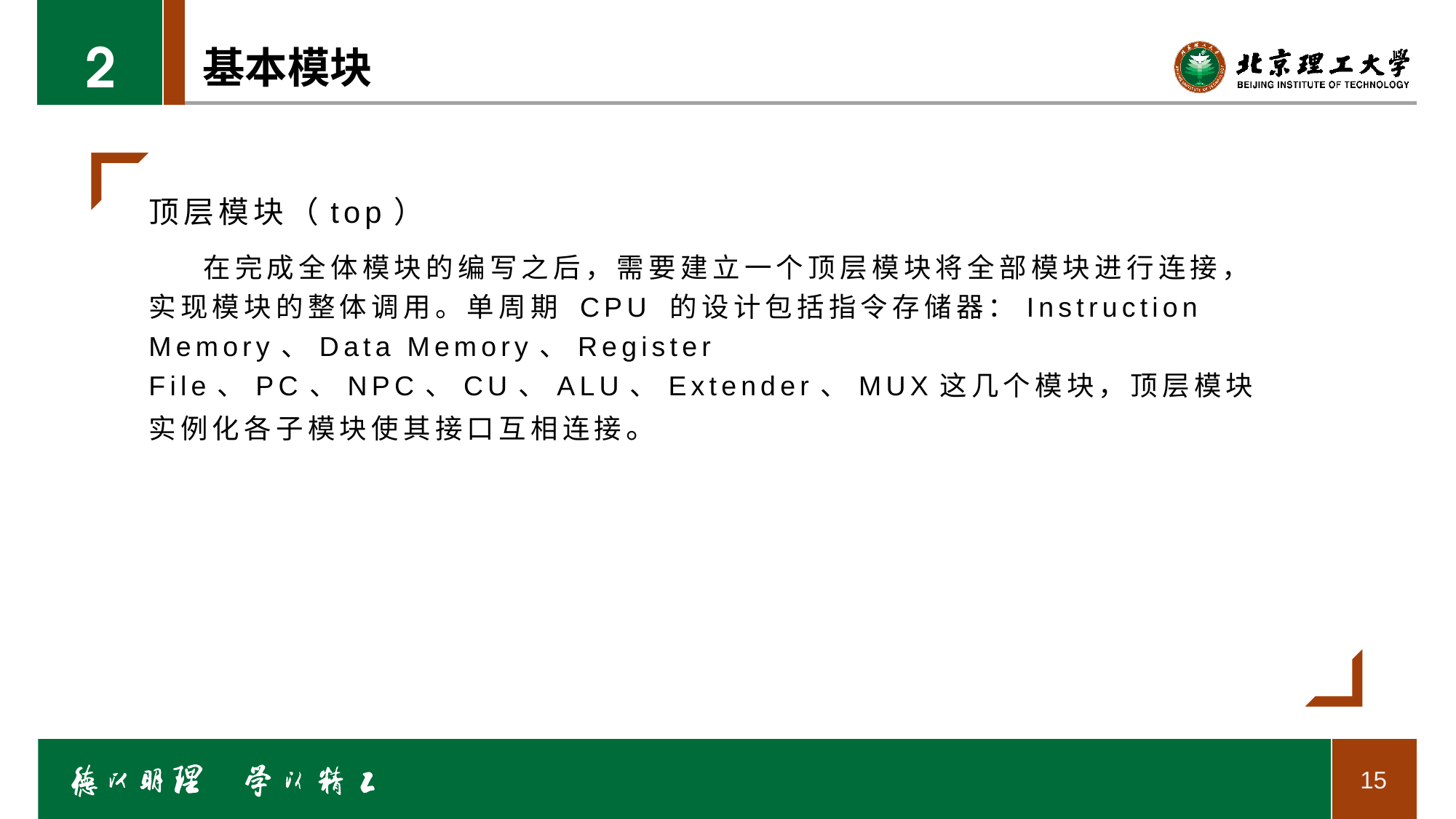

2
# 基本模块

顶层模块（top）
在完成全体模块的编写之后，需要建立一个顶层模块将全部模块进行连接，实现模块的整体调用。单周期 CPU 的设计包括指令存储器：Instruction Memory、Data Memory、Register File、PC、NPC、CU、ALU、Extender、MUX这几个模块，顶层模块实例化各子模块使其接口互相连接。